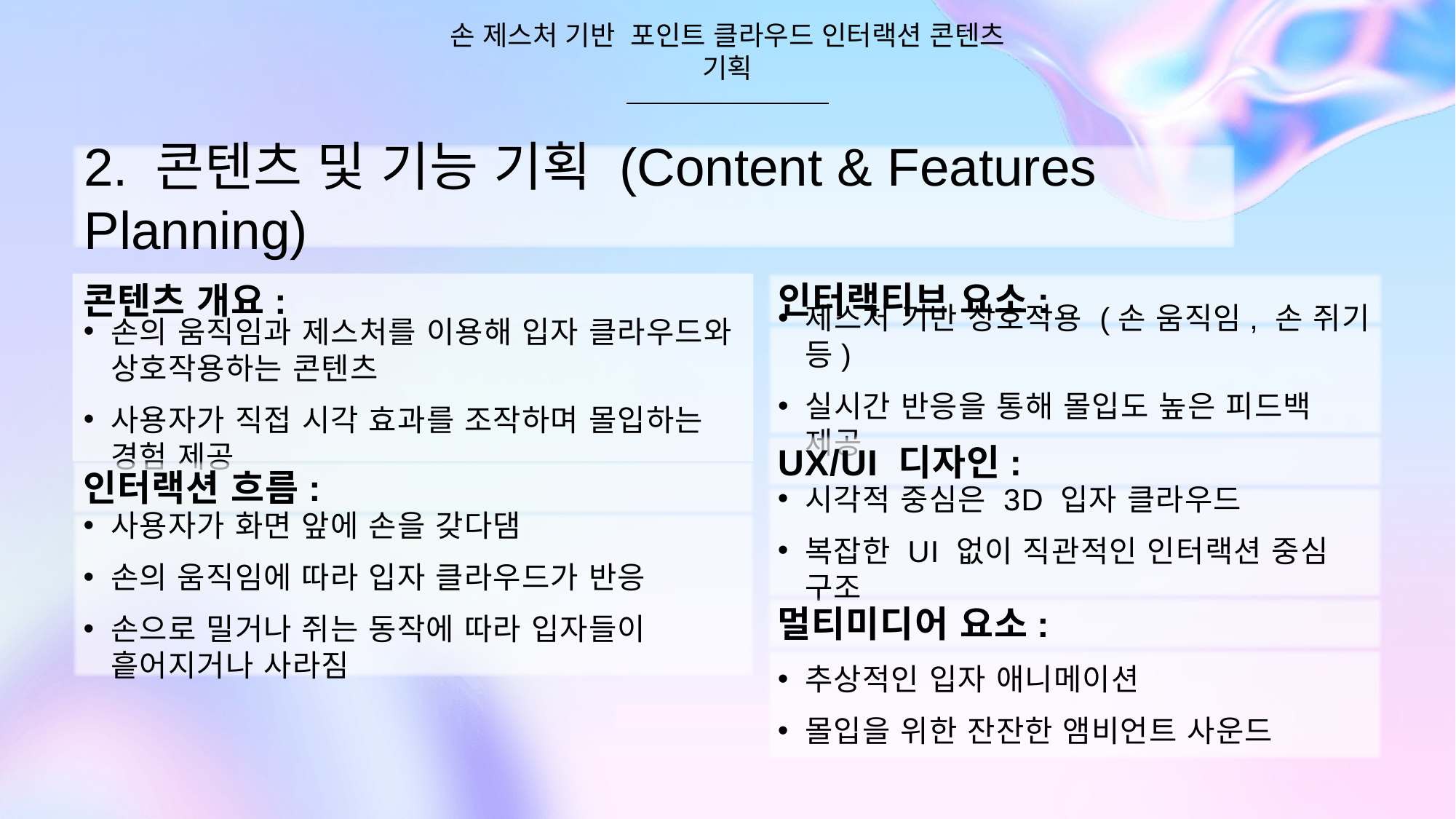

손 제스처 기반  포인트 클라우드 인터랙션 콘텐츠 기획
2. 콘텐츠 및 기능 기획 (Content & Features Planning)
인터랙티브 요소:
콘텐츠 개요:
제스처 기반 상호작용 (손 움직임, 손 쥐기 등)
실시간 반응을 통해 몰입도 높은 피드백 제공
손의 움직임과 제스처를 이용해 입자 클라우드와 상호작용하는 콘텐츠
사용자가 직접 시각 효과를 조작하며 몰입하는 경험 제공
UX/UI 디자인:
인터랙션 흐름:
시각적 중심은 3D 입자 클라우드
복잡한 UI 없이 직관적인 인터랙션 중심 구조
사용자가 화면 앞에 손을 갖다댐
손의 움직임에 따라 입자 클라우드가 반응
손으로 밀거나 쥐는 동작에 따라 입자들이 흩어지거나 사라짐
멀티미디어 요소:
추상적인 입자 애니메이션
몰입을 위한 잔잔한 앰비언트 사운드